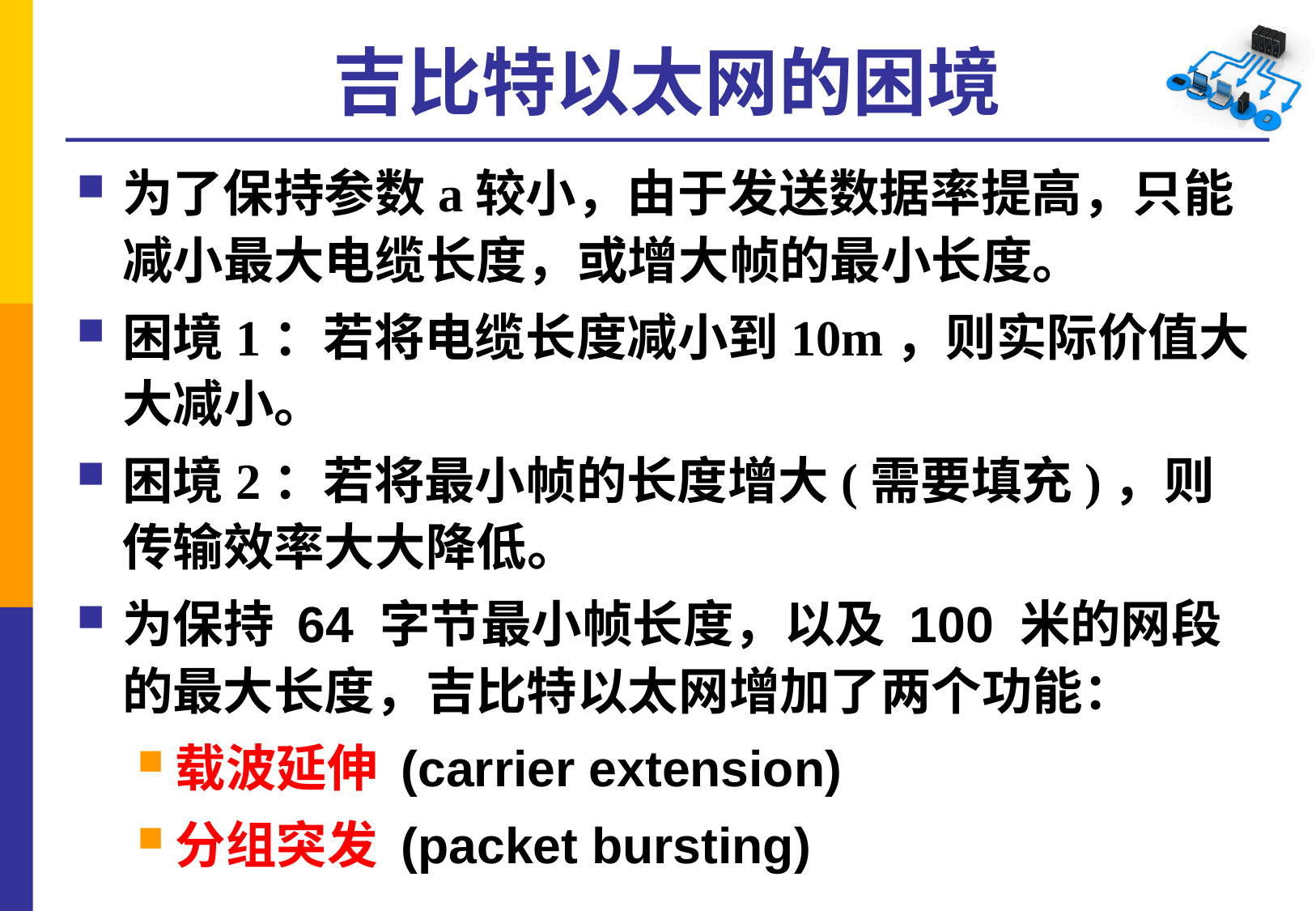

# 吉比特以太网的困境
为了保持参数a较小，由于发送数据率提高，只能减小最大电缆长度，或增大帧的最小长度。
困境1：若将电缆长度减小到10m，则实际价值大大减小。
困境2：若将最小帧的长度增大(需要填充)，则传输效率大大降低。
为保持 64 字节最小帧长度，以及 100 米的网段的最大长度，吉比特以太网增加了两个功能：
载波延伸 (carrier extension)
分组突发 (packet bursting)